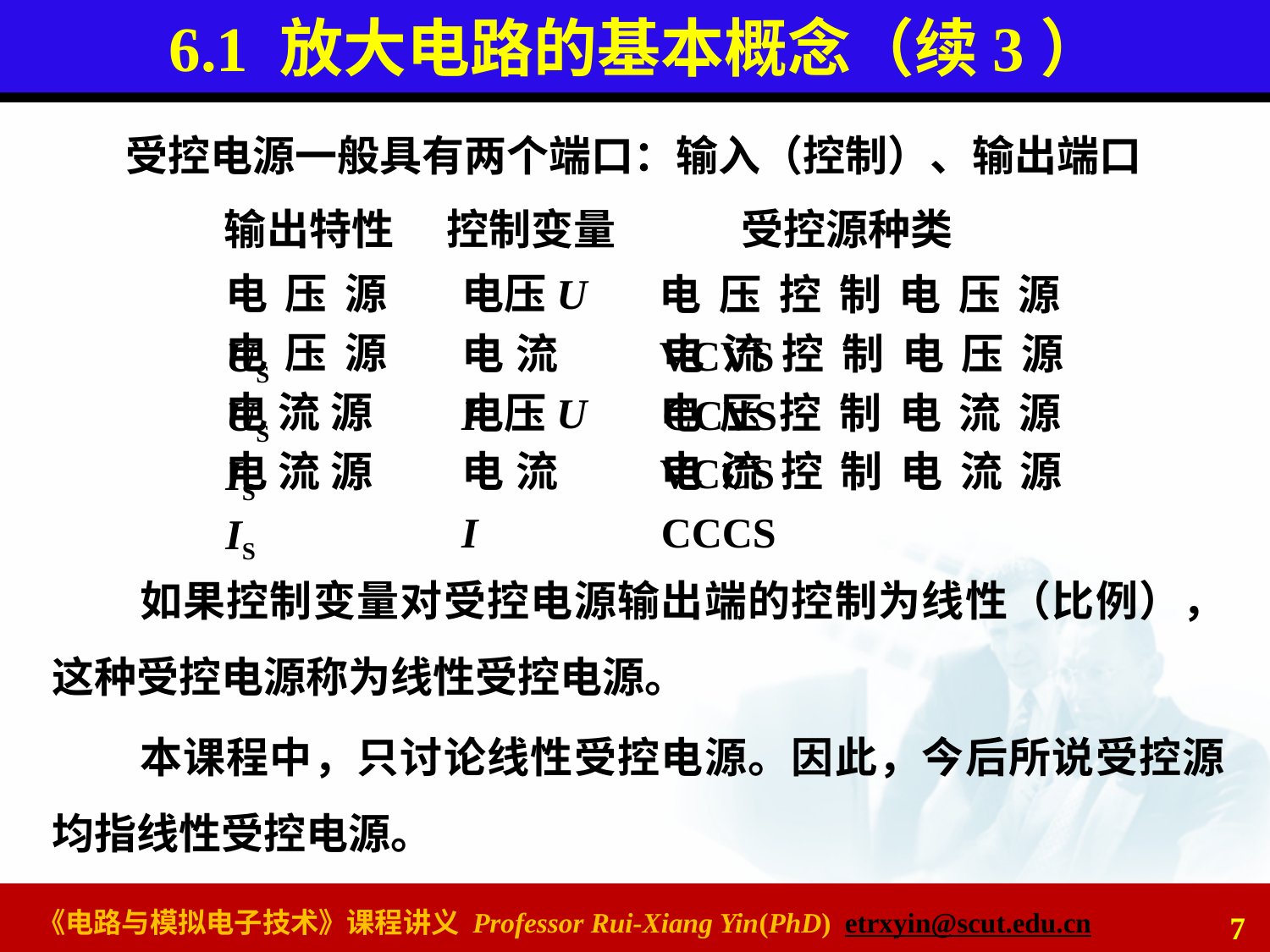

# 6.1 放大电路的基本概念（续3）
受控电源一般具有两个端口：输入（控制）、输出端口
输出特性
控制变量
受控源种类
电压源US
电压U
电压控制电压源VCVS
电压源US
电流I
电流控制电压源CCVS
电流源IS
电压U
电压控制电流源VCCS
电流源IS
电流I
电流控制电流源CCCS
如果控制变量对受控电源输出端的控制为线性（比例），这种受控电源称为线性受控电源。
本课程中，只讨论线性受控电源。因此，今后所说受控源均指线性受控电源。
7